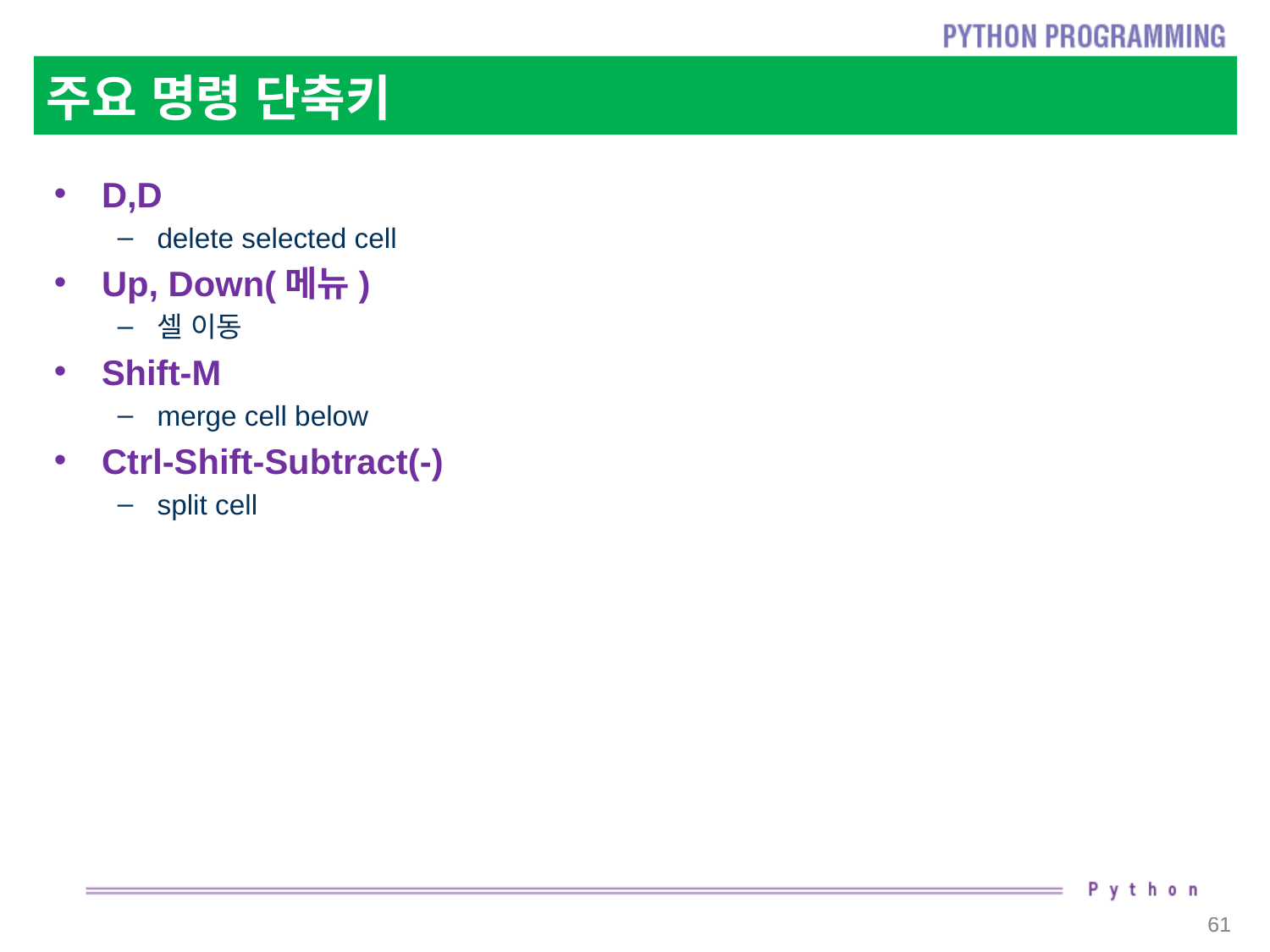

# 주요 명령 단축키
D,D
delete selected cell
Up, Down(메뉴)
셀 이동
Shift-M
merge cell below
Ctrl-Shift-Subtract(-)
split cell

61